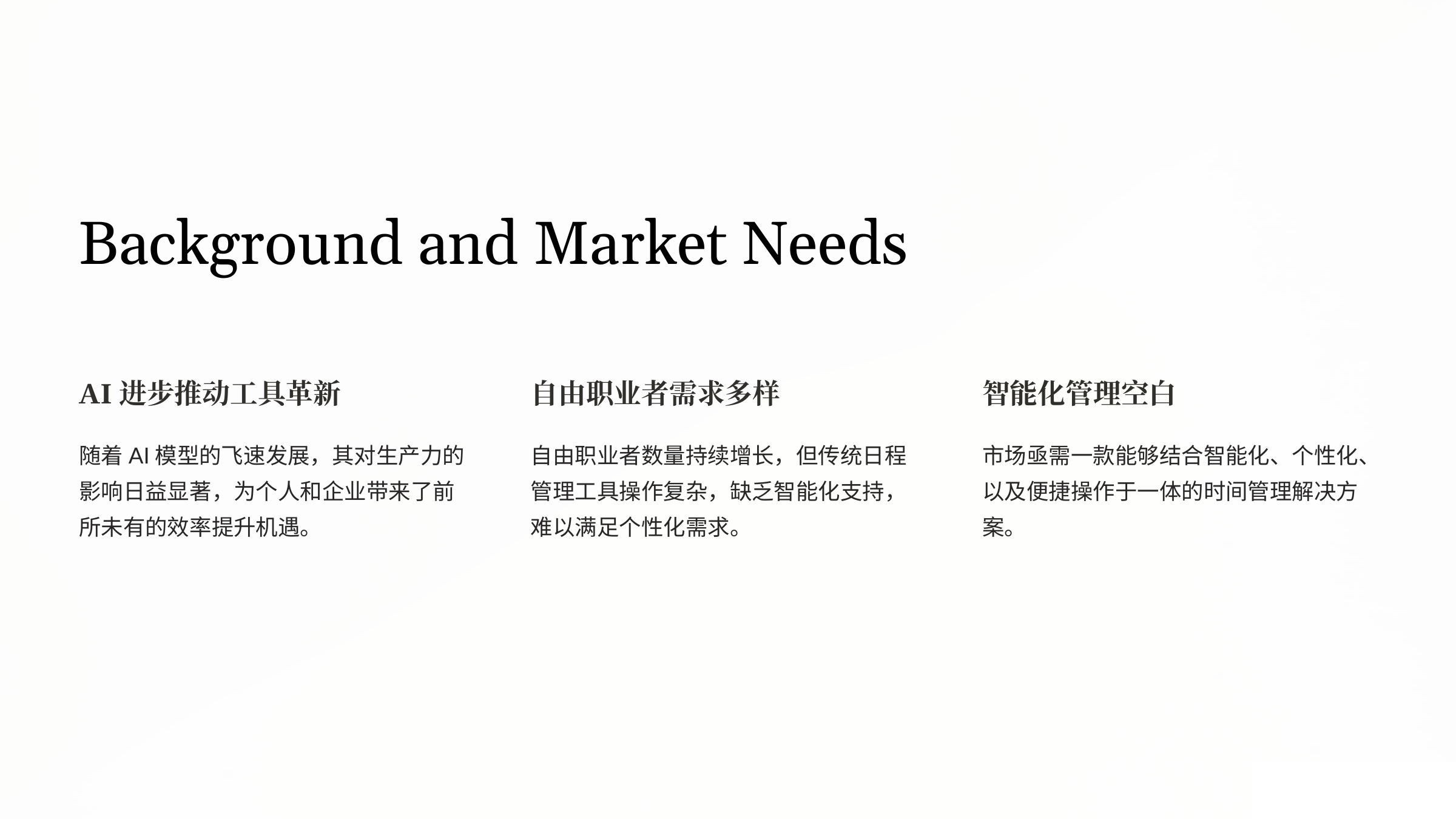

Background and Market Needs
AI进步推动工具革新
自由职业者需求多样
智能化管理空白
随着AI模型的飞速发展，其对生产力的影响日益显著，为个人和企业带来了前所未有的效率提升机遇。
自由职业者数量持续增长，但传统日程管理工具操作复杂，缺乏智能化支持，难以满足个性化需求。
市场亟需一款能够结合智能化、个性化、以及便捷操作于一体的时间管理解决方案。